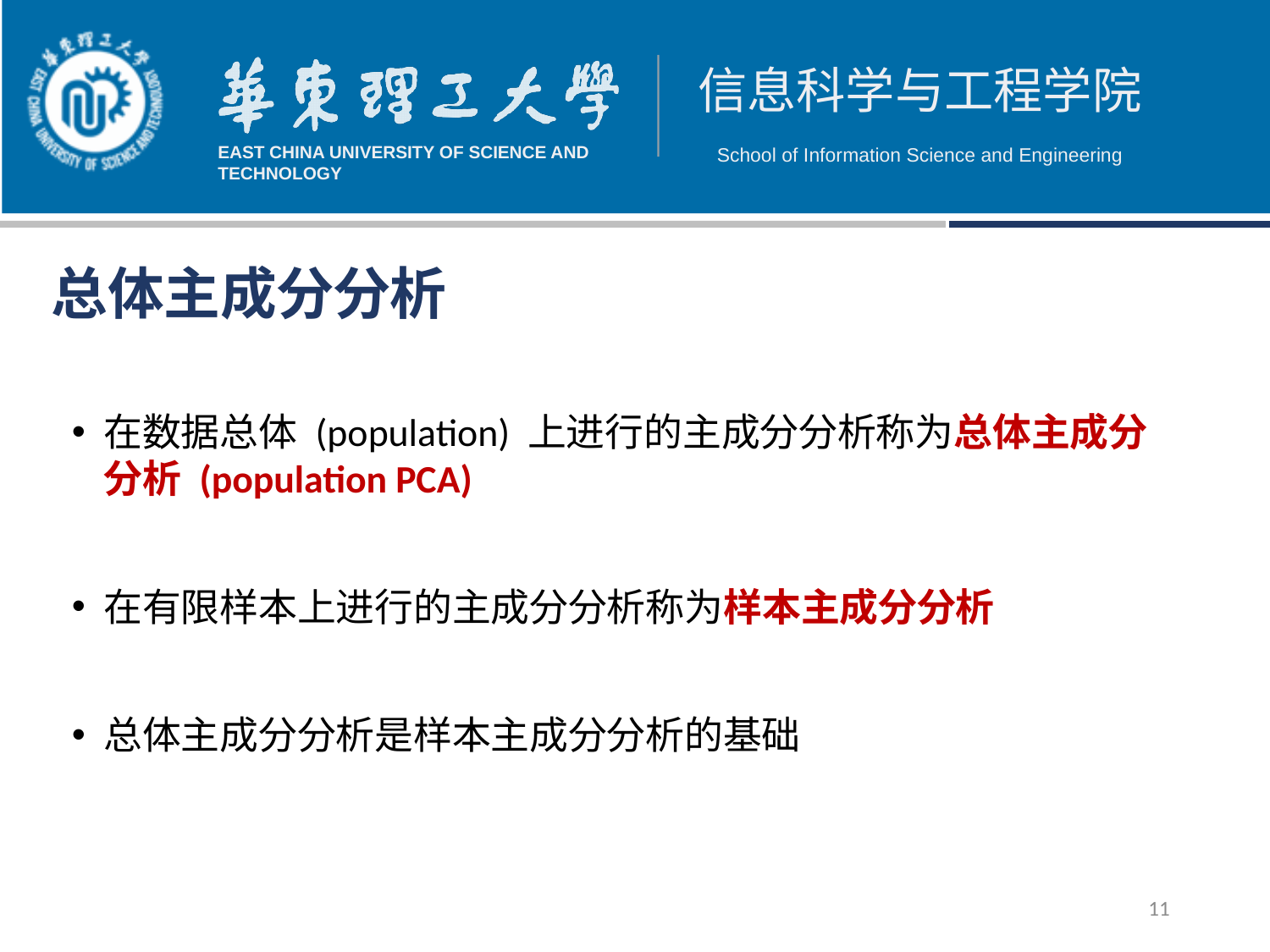

总体主成分分析
在数据总体 (population) 上进行的主成分分析称为总体主成分分析 (population PCA)

在有限样本上进行的主成分分析称为样本主成分分析

总体主成分分析是样本主成分分析的基础
11